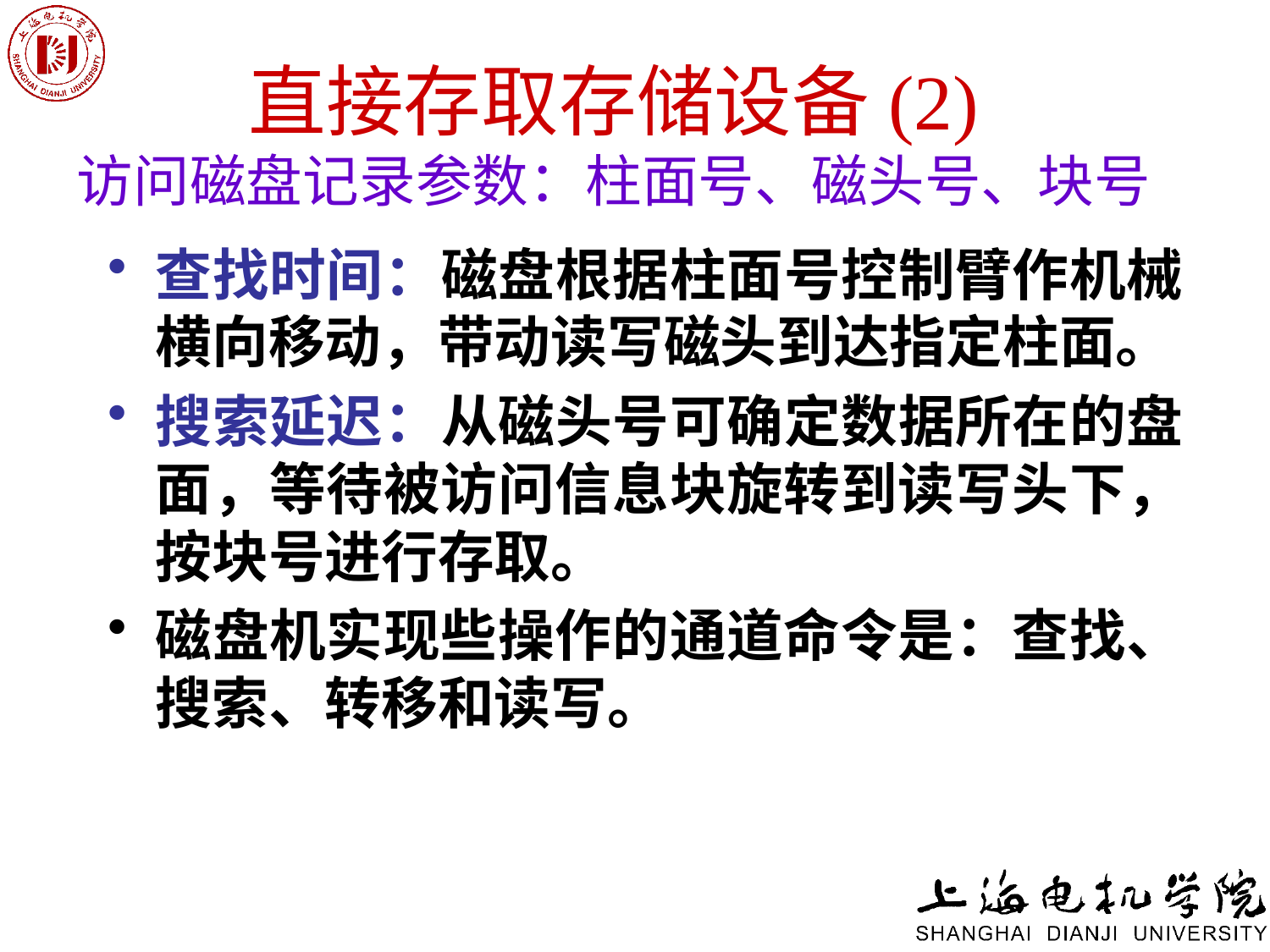

# 直接存取存储设备(2) 访问磁盘记录参数：柱面号、磁头号、块号
查找时间：磁盘根据柱面号控制臂作机械横向移动，带动读写磁头到达指定柱面。
搜索延迟：从磁头号可确定数据所在的盘面，等待被访问信息块旋转到读写头下，按块号进行存取。
磁盘机实现些操作的通道命令是：查找、搜索、转移和读写。